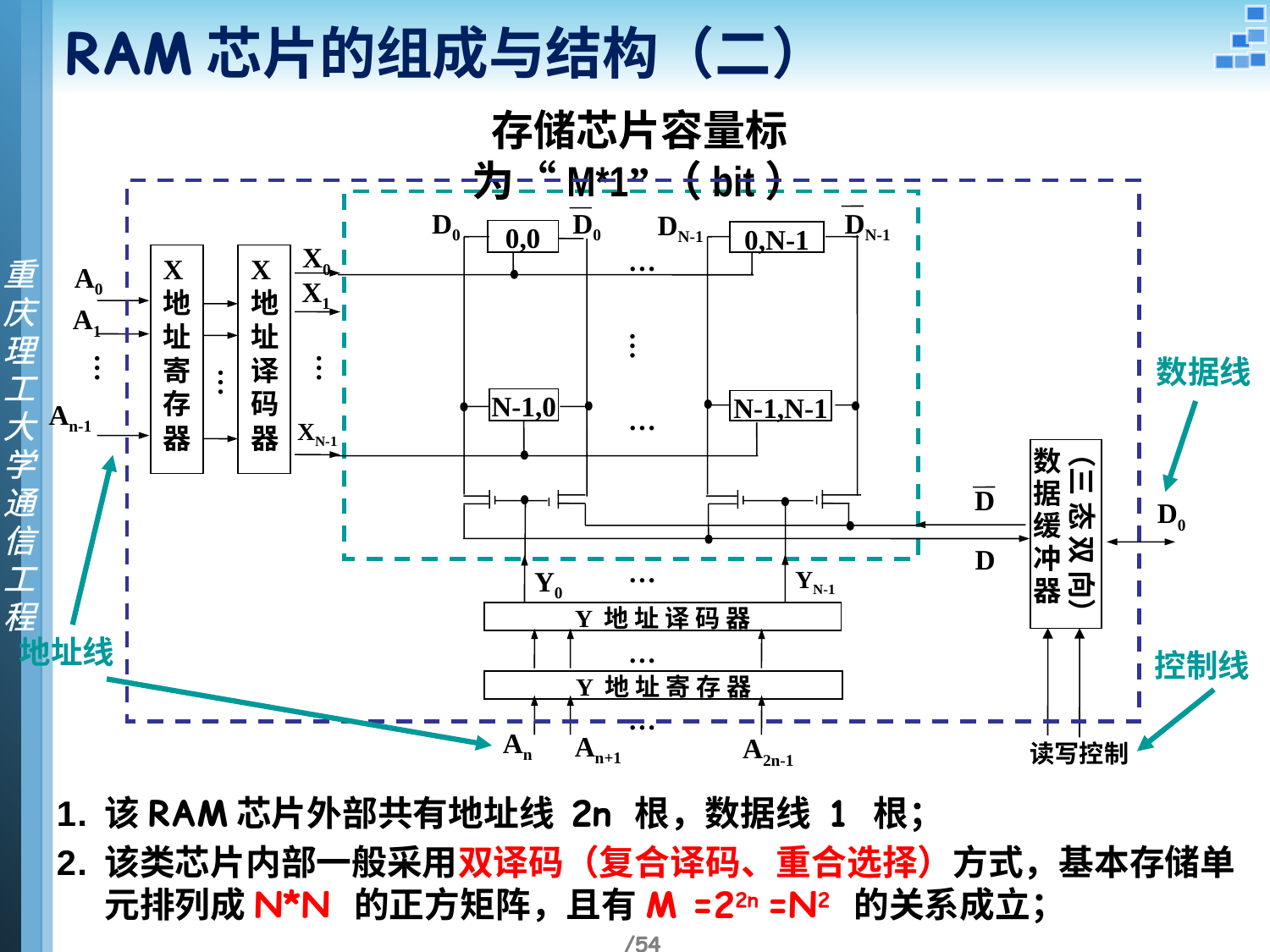

# RAM芯片的组成与结构（二）
存储芯片容量标为“M*1”（bit）

D0
D0
DN-1

DN-1

0,0
0,N-1
…
…
N-1,0
N-1,N-1
…
X0
X地址寄存器
X地址译码器
A0

X1

A1

…
…
…
An-1
XN-1

数据线

（三 态 双 向）
数
据
缓
冲      器
D0

读写控制

地址线

D

D

…

Y0
YN-1
Y 地 址 译 码 器

…
Y 地 址 寄 存 器

…
An
An+1
A2n-1
控制线

该RAM芯片外部共有地址线 2n 根，数据线 1 根；
该类芯片内部一般采用双译码（复合译码、重合选择）方式，基本存储单元排列成N*N 的正方矩阵，且有M =22n =N2 的关系成立；

11
/54